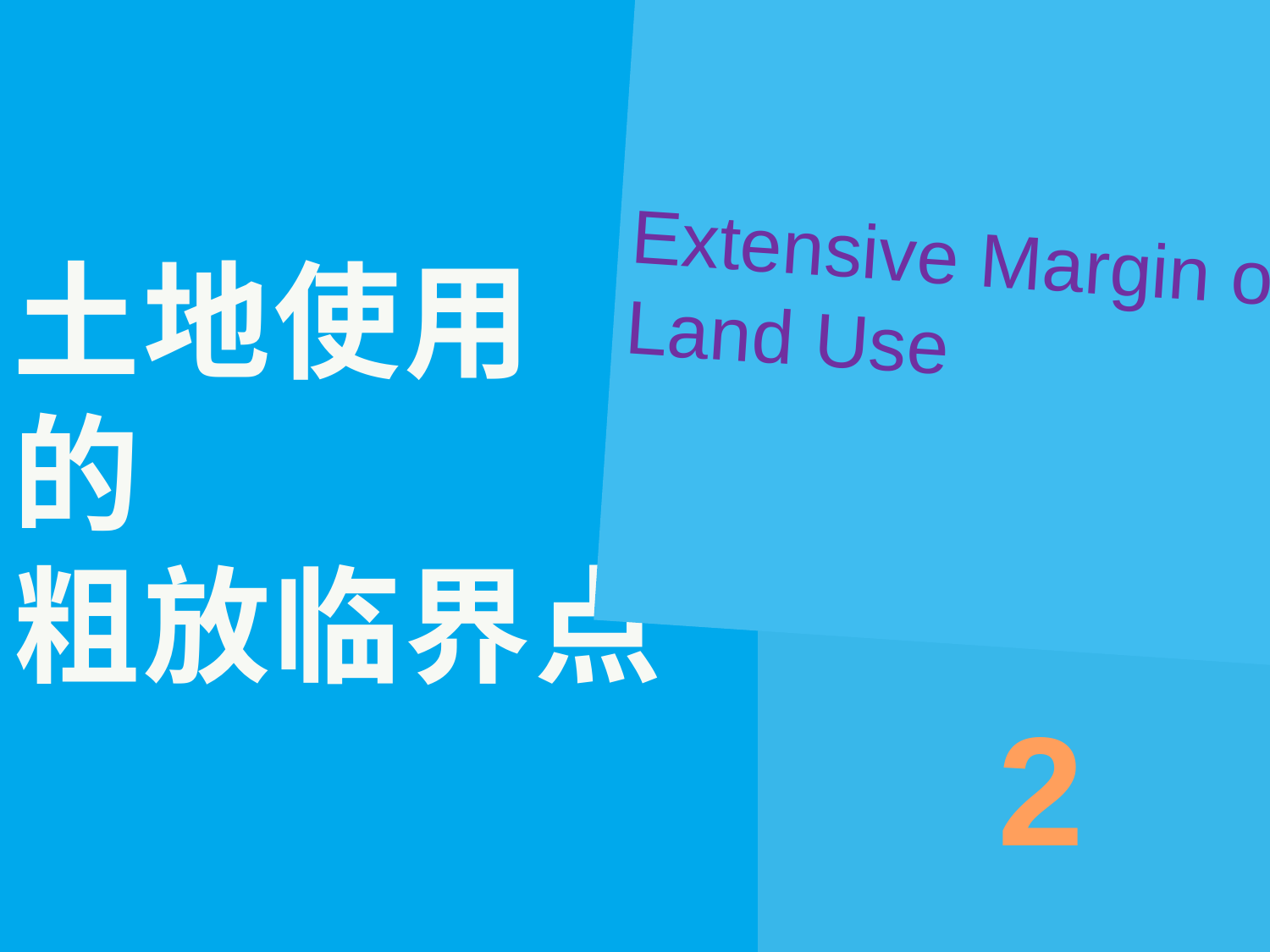

Extensive Margin of Land Use
# 土地使用 的 粗放临界点
2